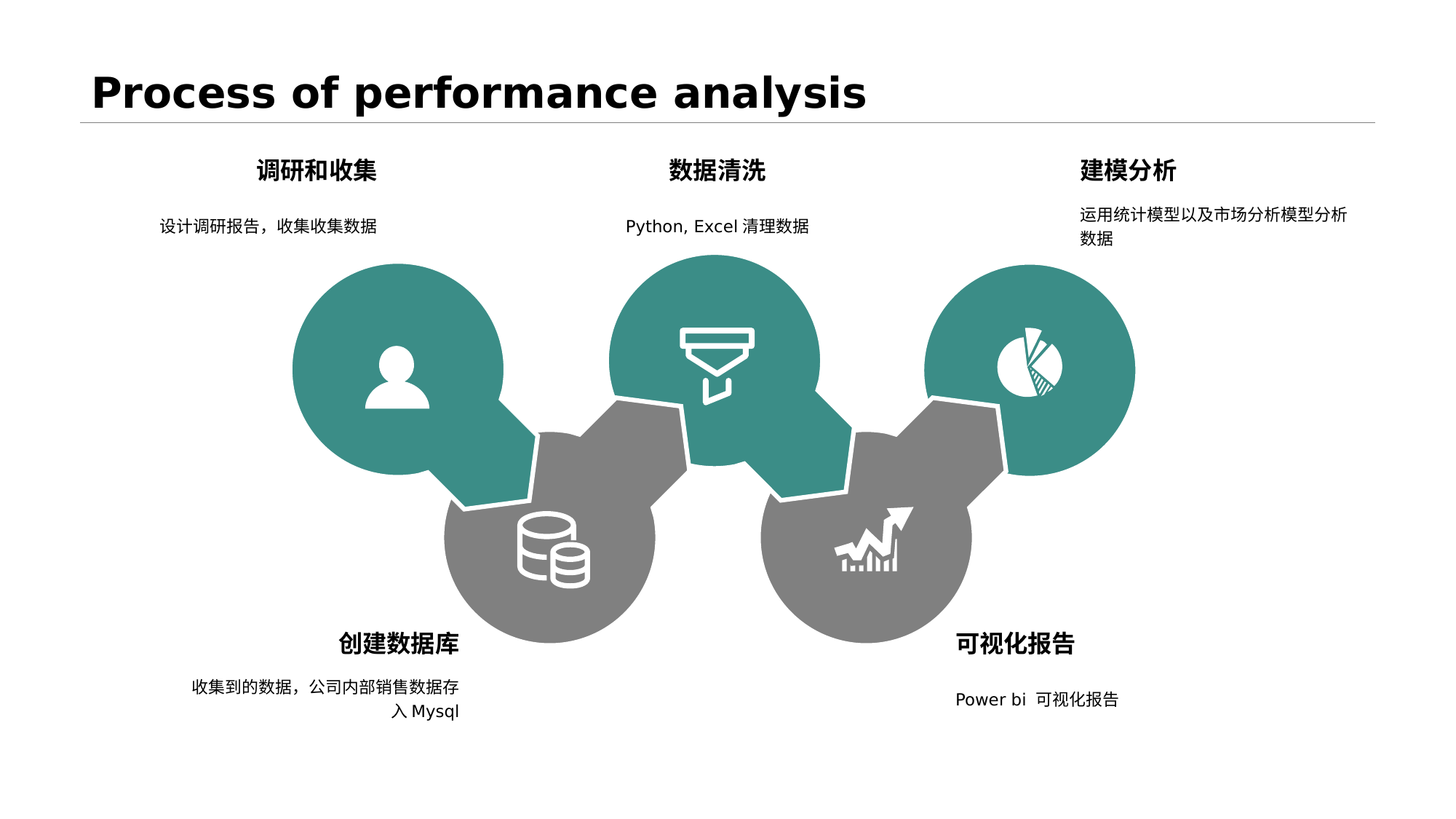

# Process of performance analysis
调研和收集
设计调研报告，收集收集数据
数据清洗
Python, Excel清理数据
建模分析
运用统计模型以及市场分析模型分析数据

创建数据库
收集到的数据，公司内部销售数据存入Mysql
可视化报告
Power bi 可视化报告